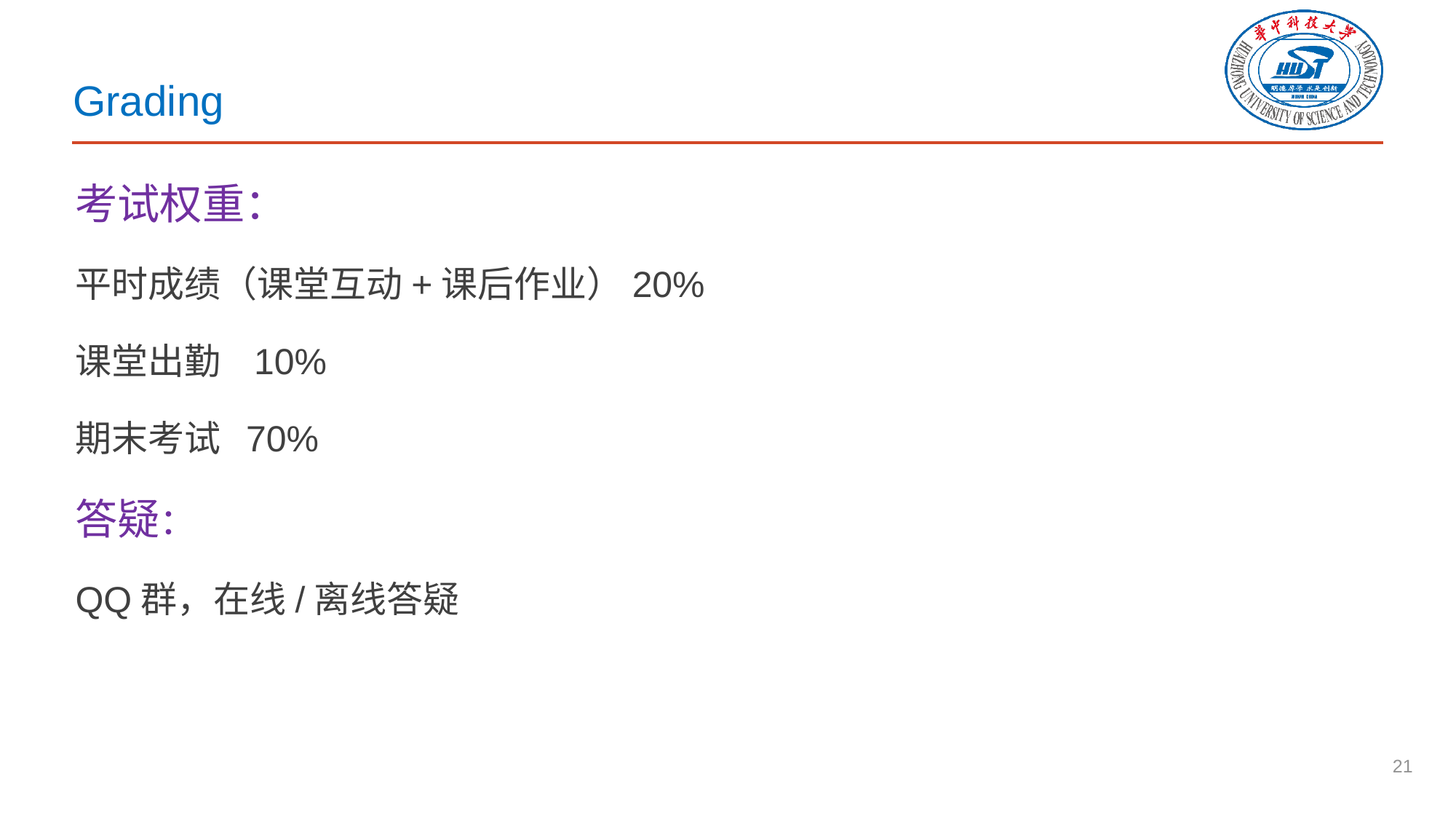

# Grading
考试权重：
平时成绩（课堂互动+课后作业）20%
课堂出勤   10%
期末考试  70%
答疑：
QQ群，在线/离线答疑

21